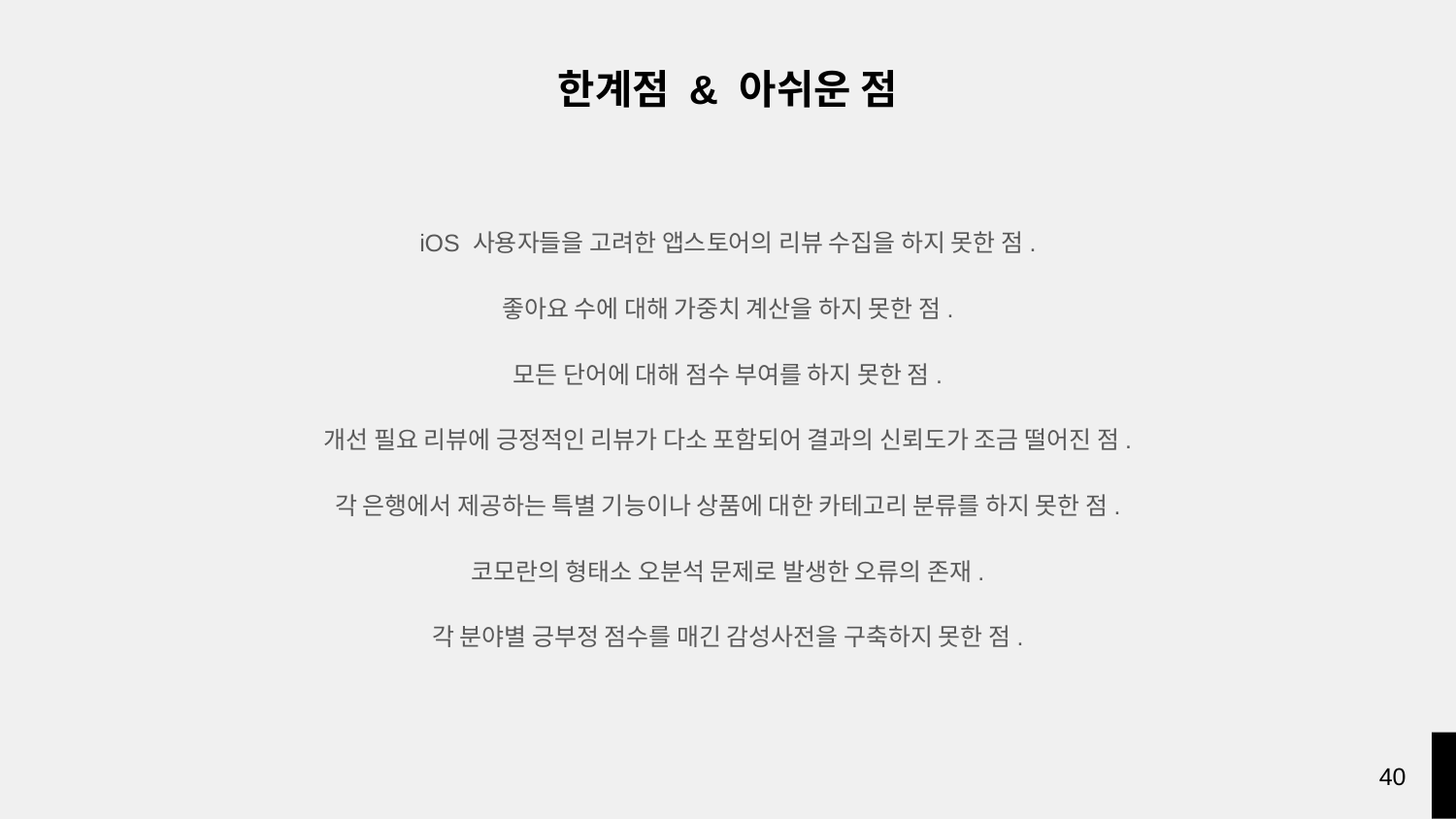

한계점 & 아쉬운 점
iOS 사용자들을 고려한 앱스토어의 리뷰 수집을 하지 못한 점.
좋아요 수에 대해 가중치 계산을 하지 못한 점.
모든 단어에 대해 점수 부여를 하지 못한 점.
개선 필요 리뷰에 긍정적인 리뷰가 다소 포함되어 결과의 신뢰도가 조금 떨어진 점.
각 은행에서 제공하는 특별 기능이나 상품에 대한 카테고리 분류를 하지 못한 점.
코모란의 형태소 오분석 문제로 발생한 오류의 존재.
각 분야별 긍부정 점수를 매긴 감성사전을 구축하지 못한 점.

40